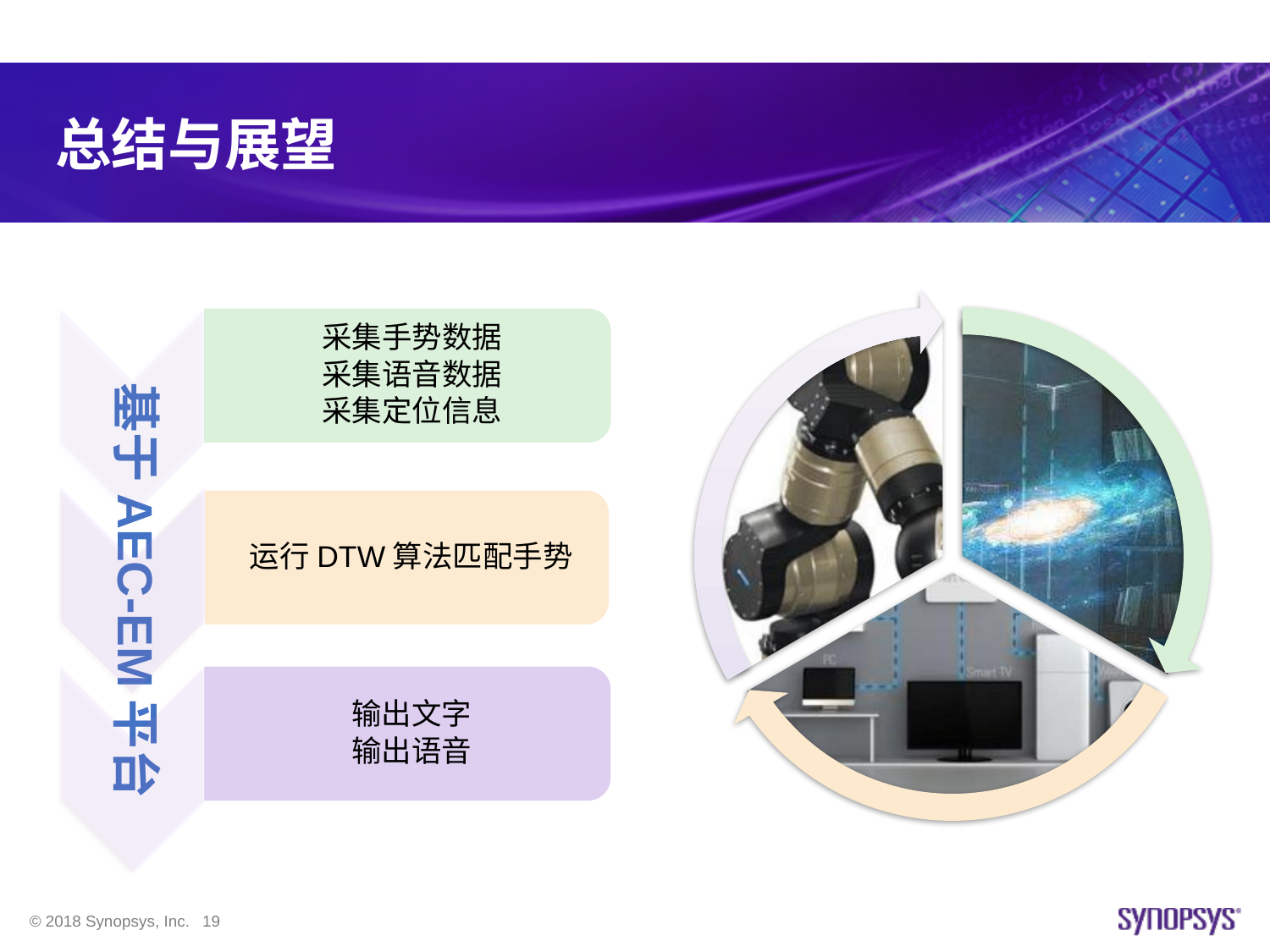

# 总结与展望

采集手势数据
采集语音数据
采集定位信息

运行DTW算法匹配手势

输出文字
输出语音
基于AEC-EM平台

 作品的处理速度等各方面性能主要受处理器限制，在改进后还可以应用于视频游戏、家电手势控制以及机器人设备控制等。